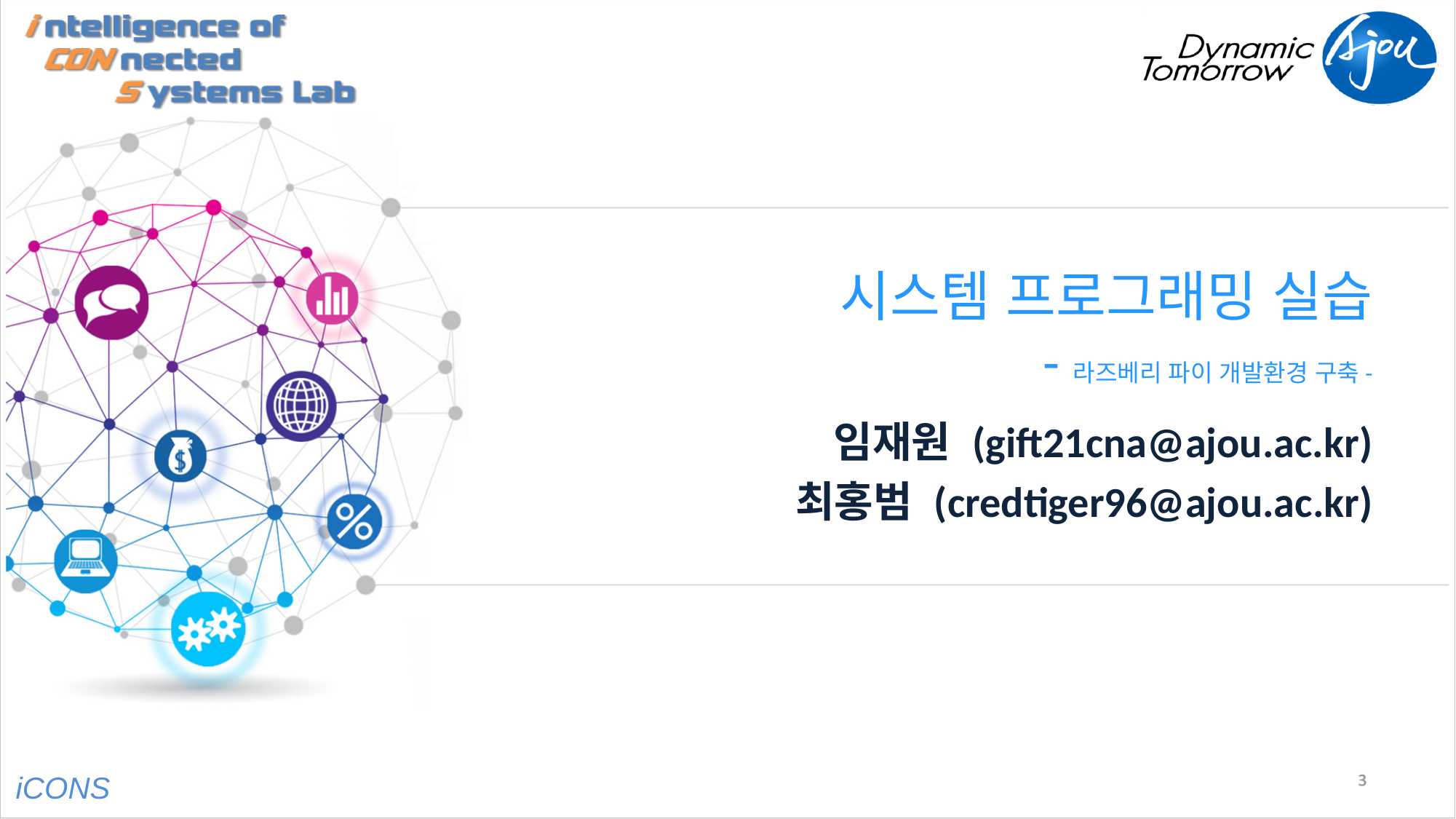

# 시스템 프로그래밍 실습 -라즈베리 파이 개발환경 구축-
임재원 (gift21cna@ajou.ac.kr)
최홍범 (credtiger96@ajou.ac.kr)